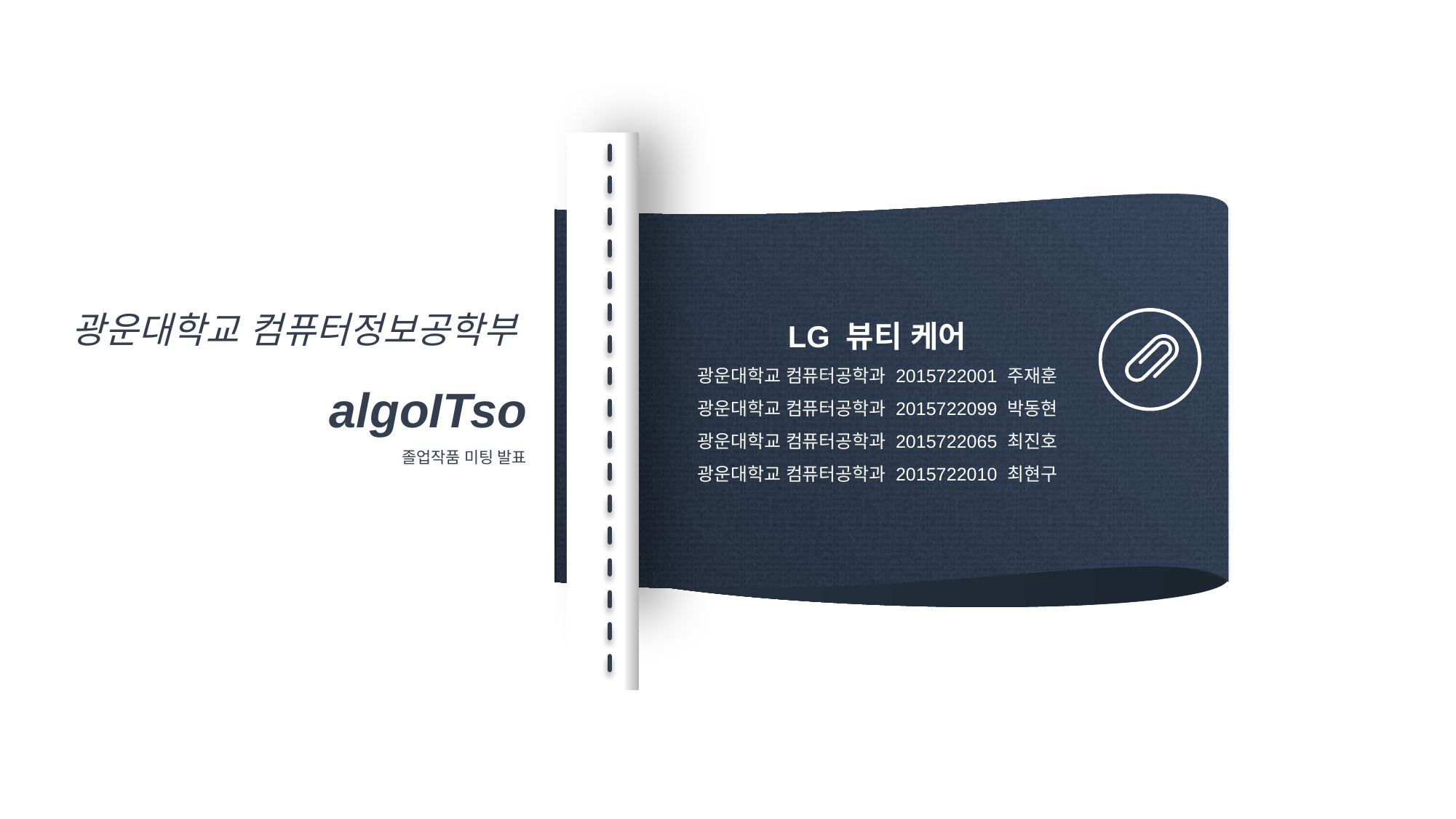

광운대학교 컴퓨터정보공학부
algoITso
졸업작품 미팅 발표
LG 뷰티 케어
광운대학교 컴퓨터공학과 2015722001 주재훈
광운대학교 컴퓨터공학과 2015722099 박동현
광운대학교 컴퓨터공학과 2015722065 최진호
광운대학교 컴퓨터공학과 2015722010 최현구